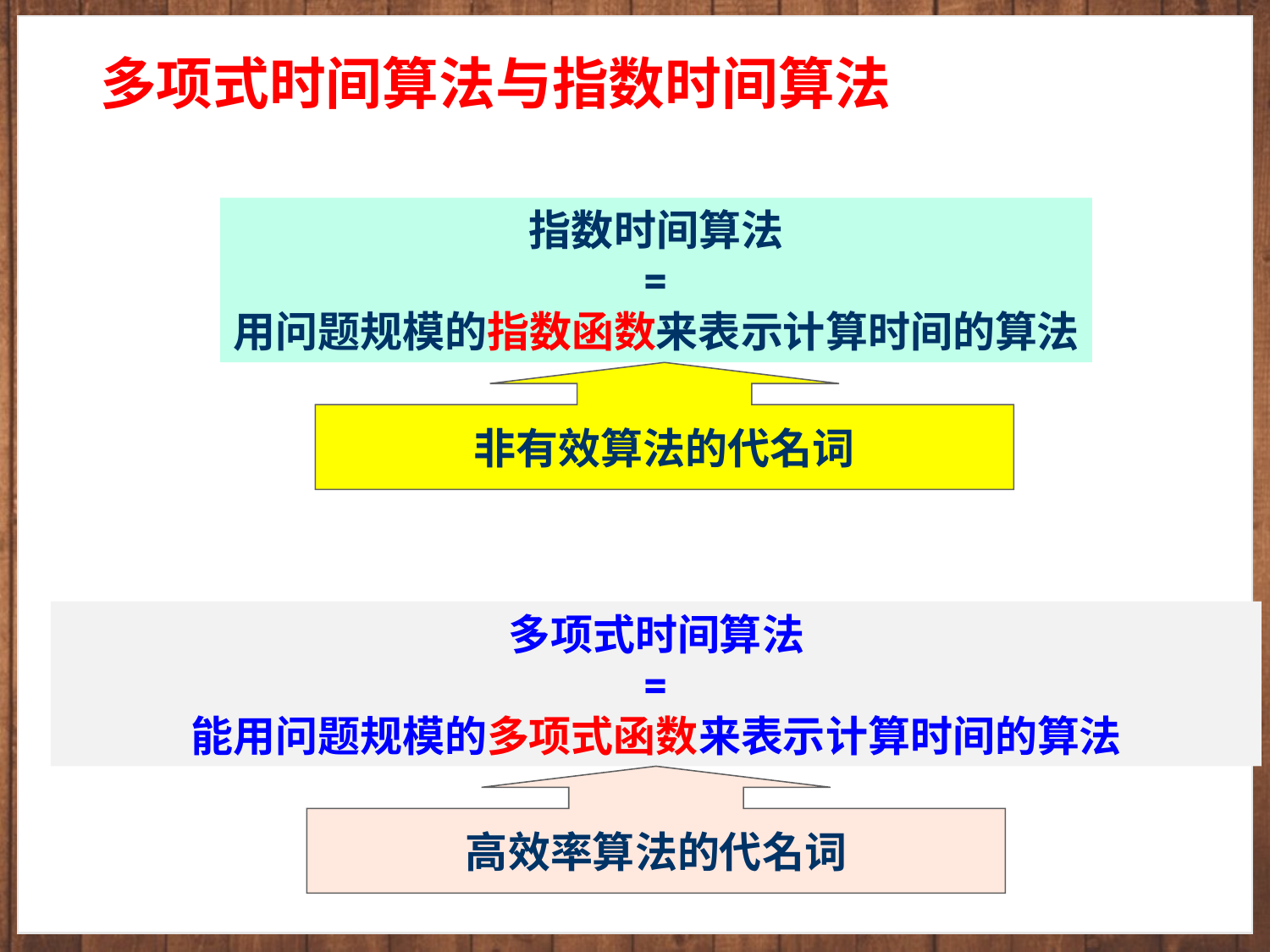

# 多项式时间算法与指数时间算法
指数时间算法
=
用问题规模的指数函数来表示计算时间的算法
非有效算法的代名词
多项式时间算法
=
能用问题规模的多项式函数来表示计算时间的算法
高效率算法的代名词